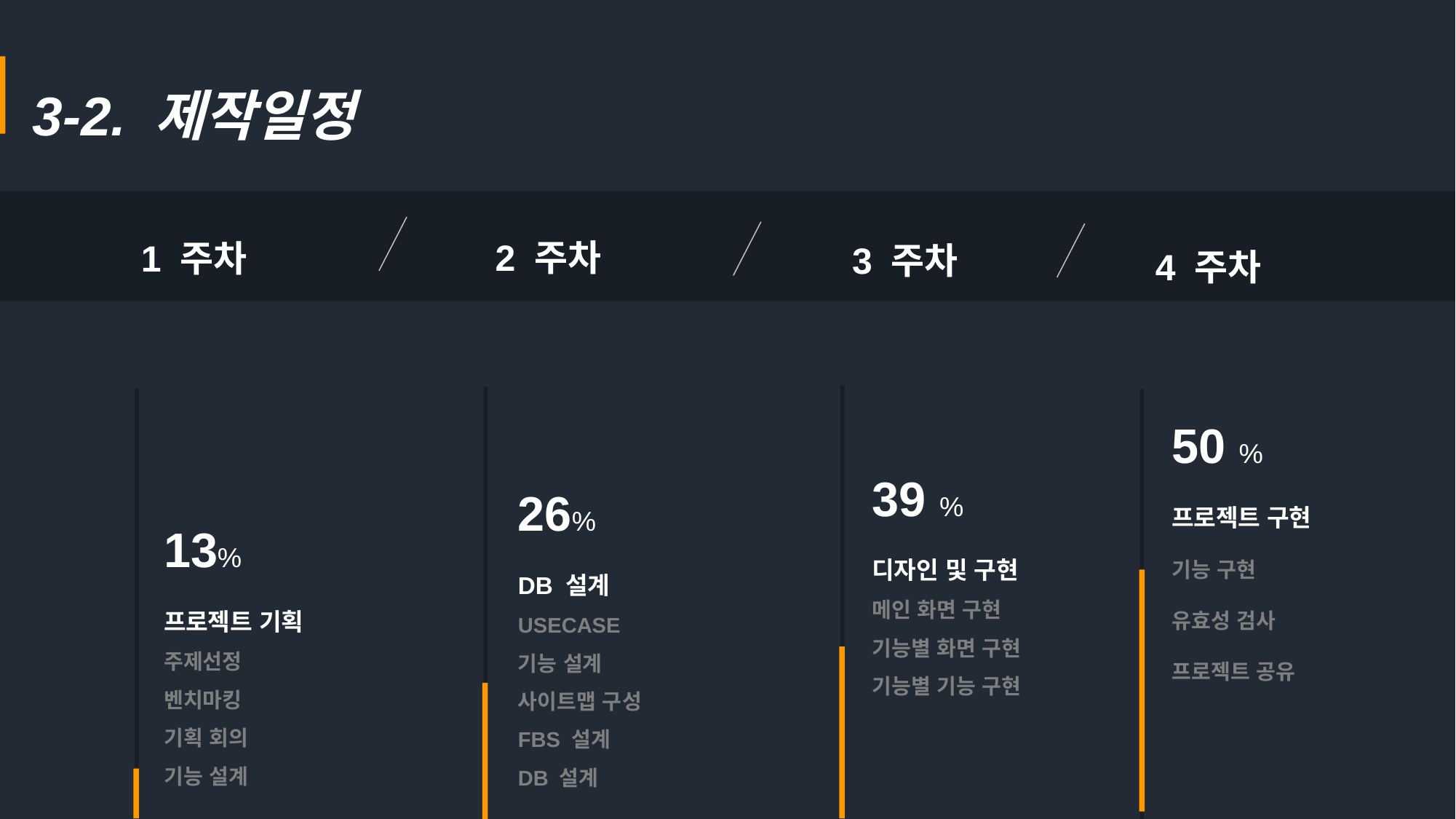

3-2. 제작일정

2 주차
1 주차
3 주차
4 주차

50 %
프로젝트 구현
기능 구현
유효성 검사
프로젝트 공유

39 %
디자인 및 구현
메인 화면 구현
기능별 화면 구현
기능별 기능 구현

26%
DB 설계
USECASE
기능 설계
사이트맵 구성
FBS 설계
DB 설계

13%
프로젝트 기획
주제선정
벤치마킹
기획 회의
기능 설계